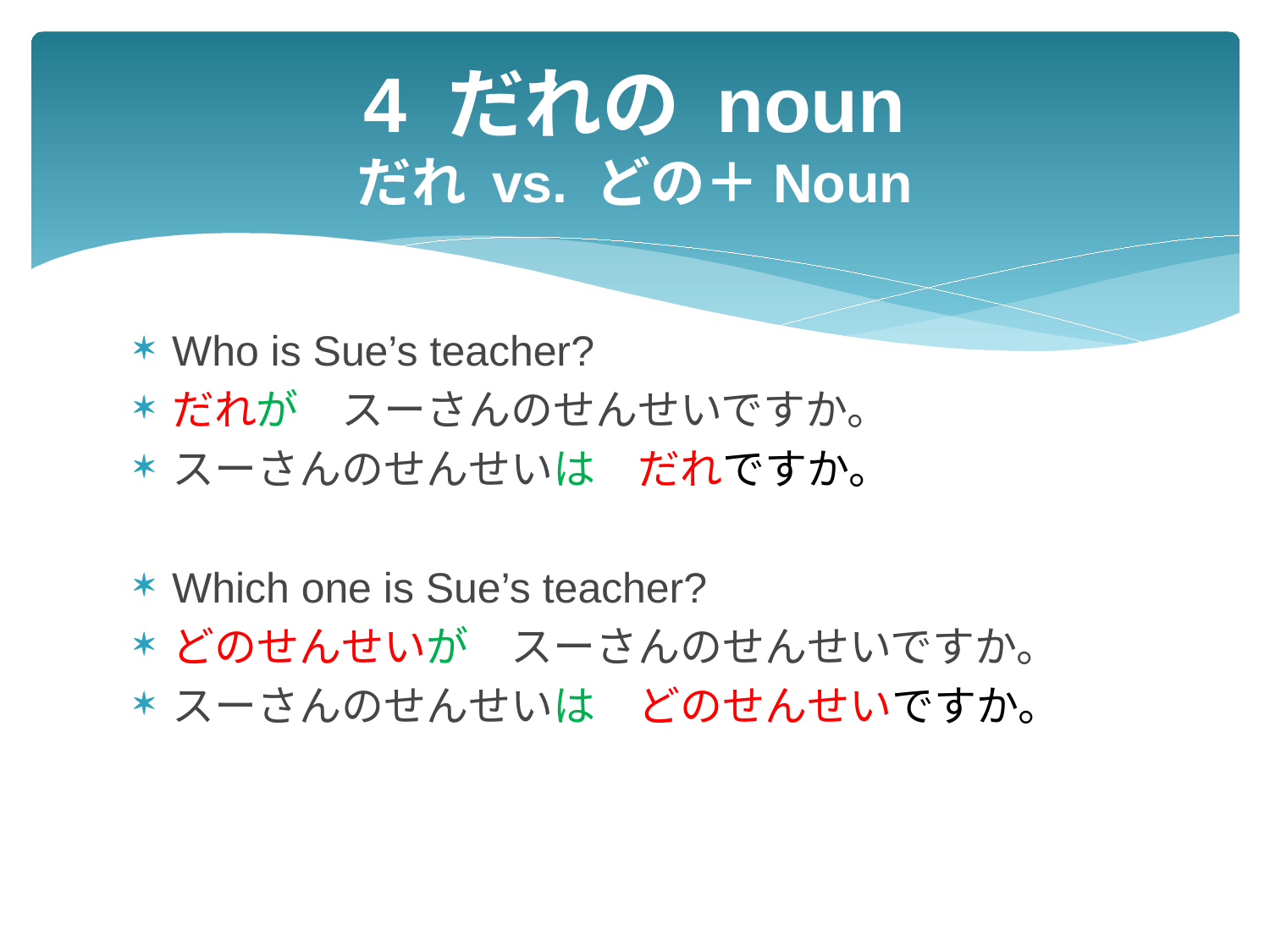

# 4 だれの noun だれ vs. どの＋Noun
Who is Sue’s teacher?
だれが　スーさんのせんせいですか。
スーさんのせんせいは　だれですか。

Which one is Sue’s teacher?
どのせんせいが　スーさんのせんせいですか。
スーさんのせんせいは　どのせんせいですか。